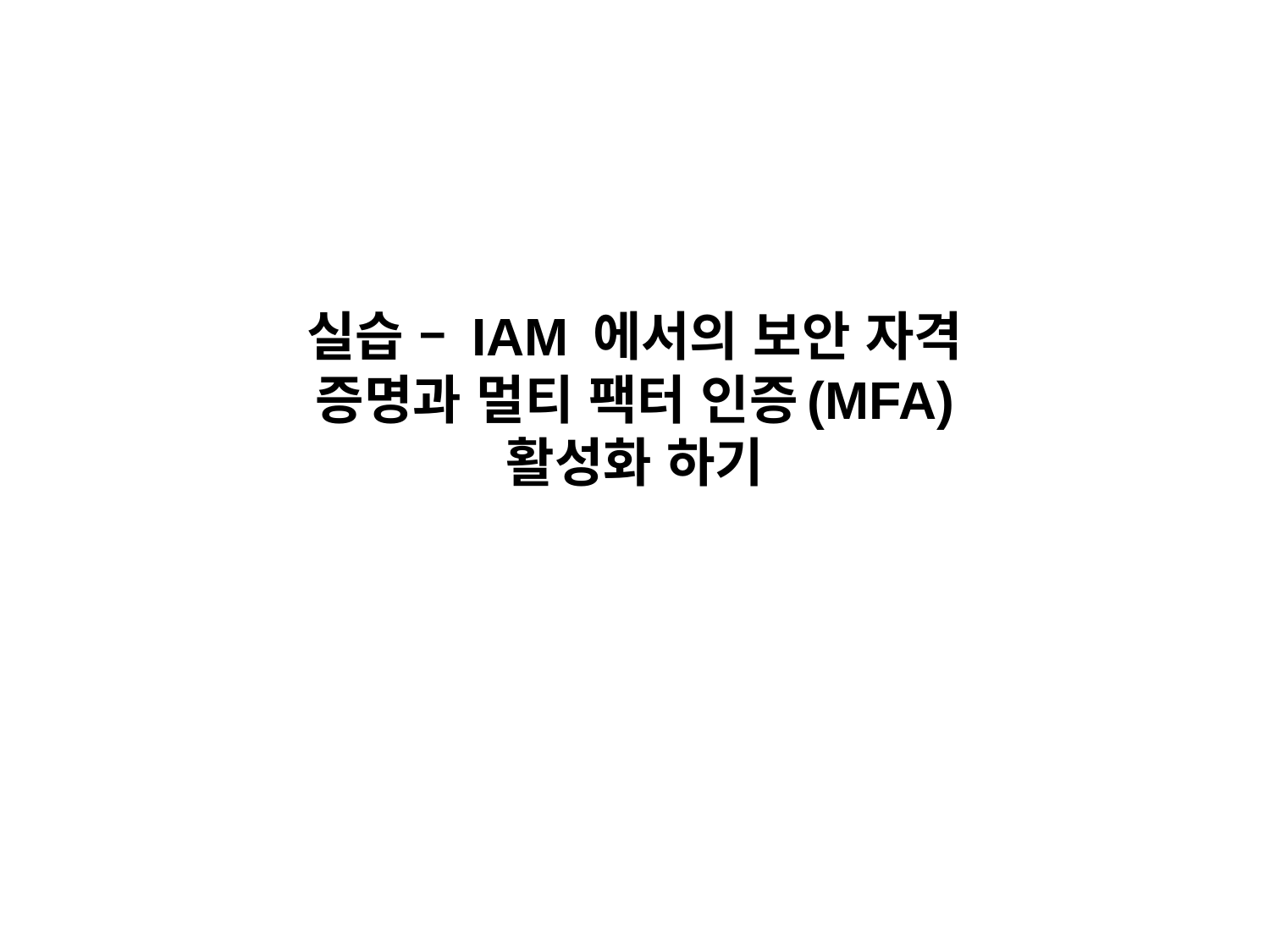

# 실습 – IAM 에서의 보안 자격 증명과 멀티 팩터 인증(MFA) 활성화 하기